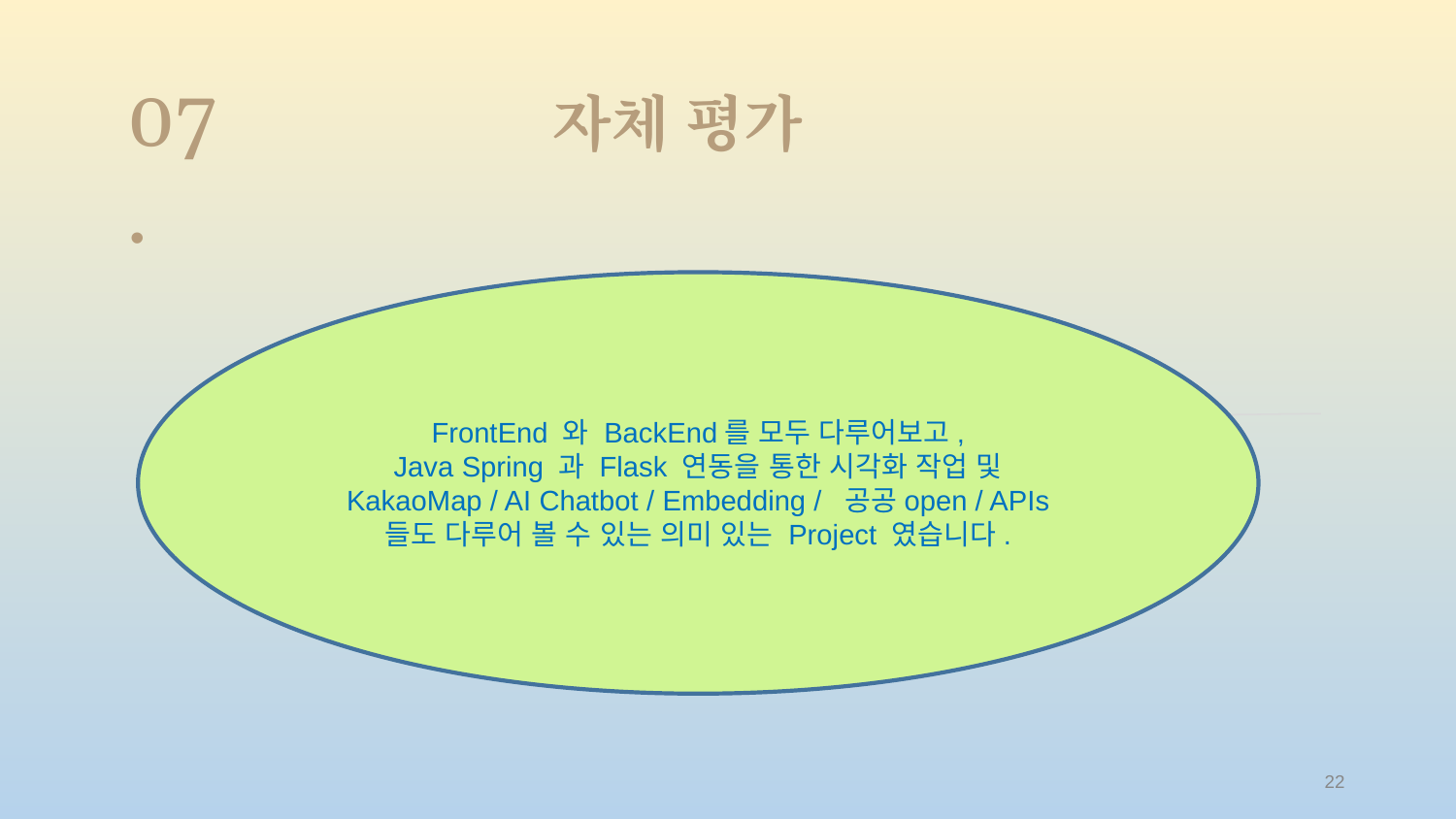

07.
          자체 평가
FrontEnd 와 BackEnd를 모두 다루어보고,
Java Spring 과 Flask 연동을 통한 시각화 작업 및
KakaoMap / AI Chatbot / Embedding /  공공open / APIs
들도 다루어 볼 수 있는 의미 있는 Project 였습니다.
22